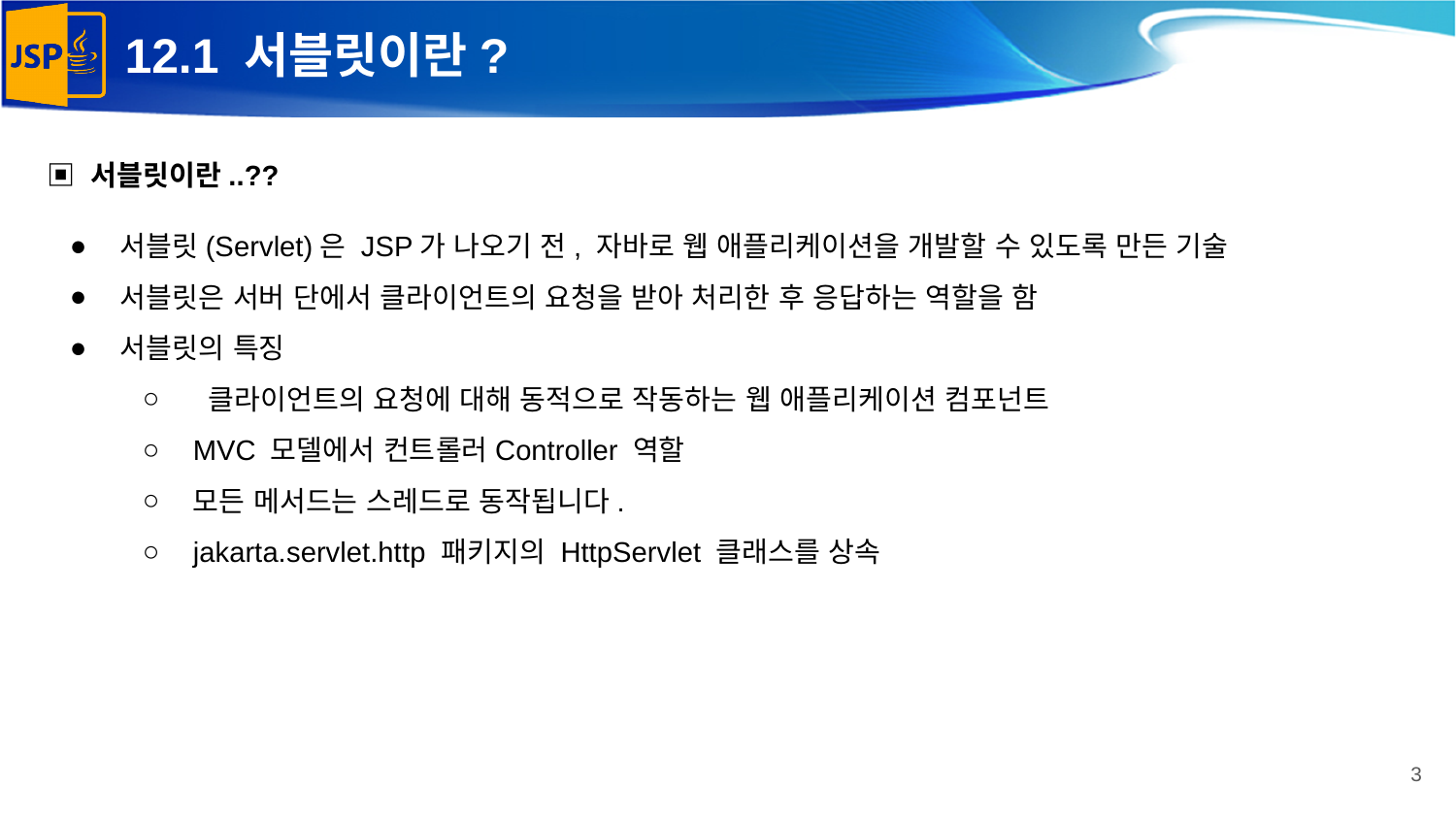

# 12.1 서블릿이란?
▣ 서블릿이란..??
서블릿(Servlet)은 JSP가 나오기 전, 자바로 웹 애플리케이션을 개발할 수 있도록 만든 기술
서블릿은 서버 단에서 클라이언트의 요청을 받아 처리한 후 응답하는 역할을 함
서블릿의 특징
 클라이언트의 요청에 대해 동적으로 작동하는 웹 애플리케이션 컴포넌트
MVC 모델에서 컨트롤러Controller 역할
모든 메서드는 스레드로 동작됩니다.
jakarta.servlet.http 패키지의 HttpServlet 클래스를 상속
3